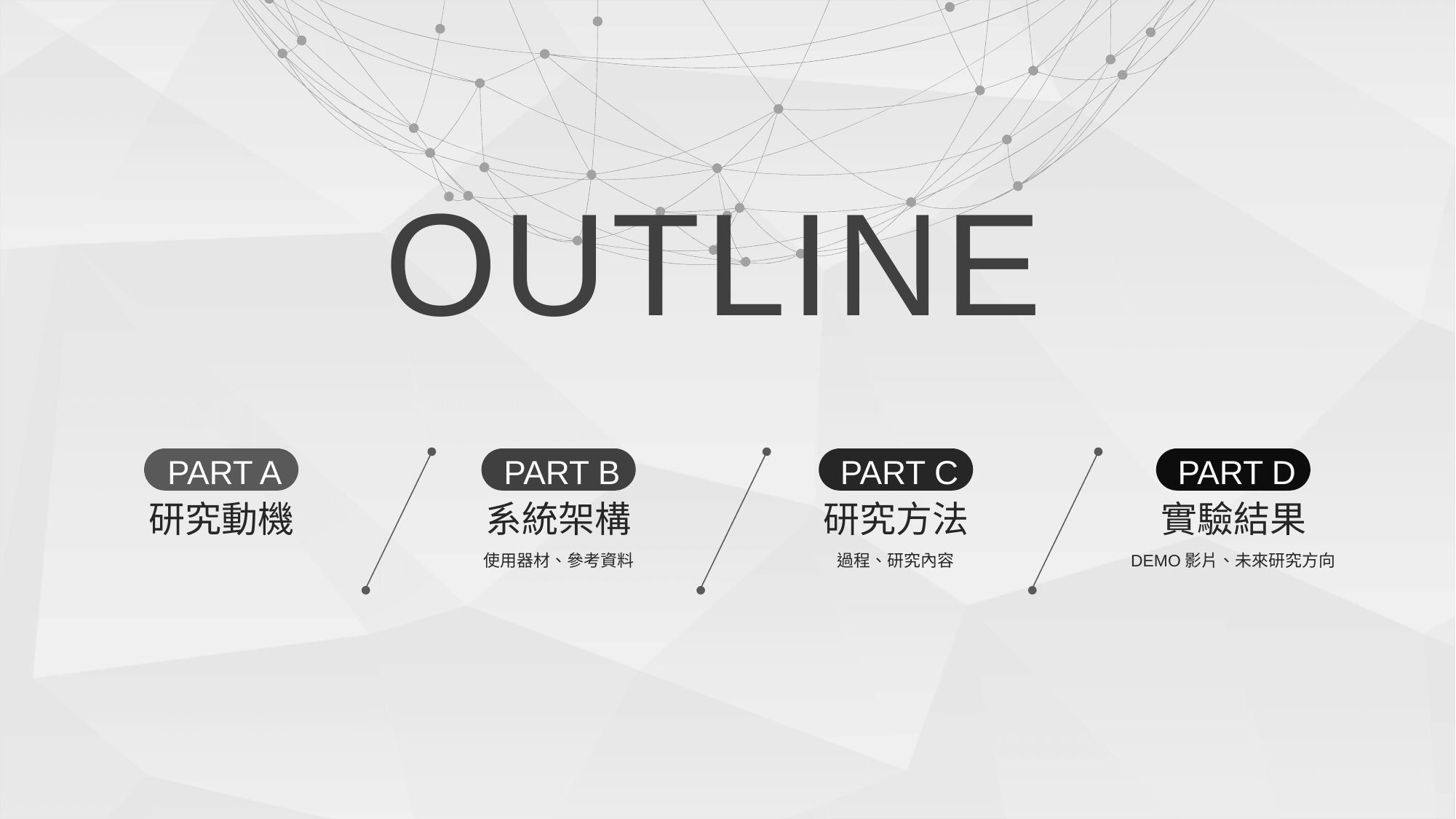

OUTLINE
PART A
研究動機

PART B
系統架構
使用器材、參考資料

PART C
研究方法
過程、研究內容

PART D
實驗結果
DEMO影片、未來研究方向